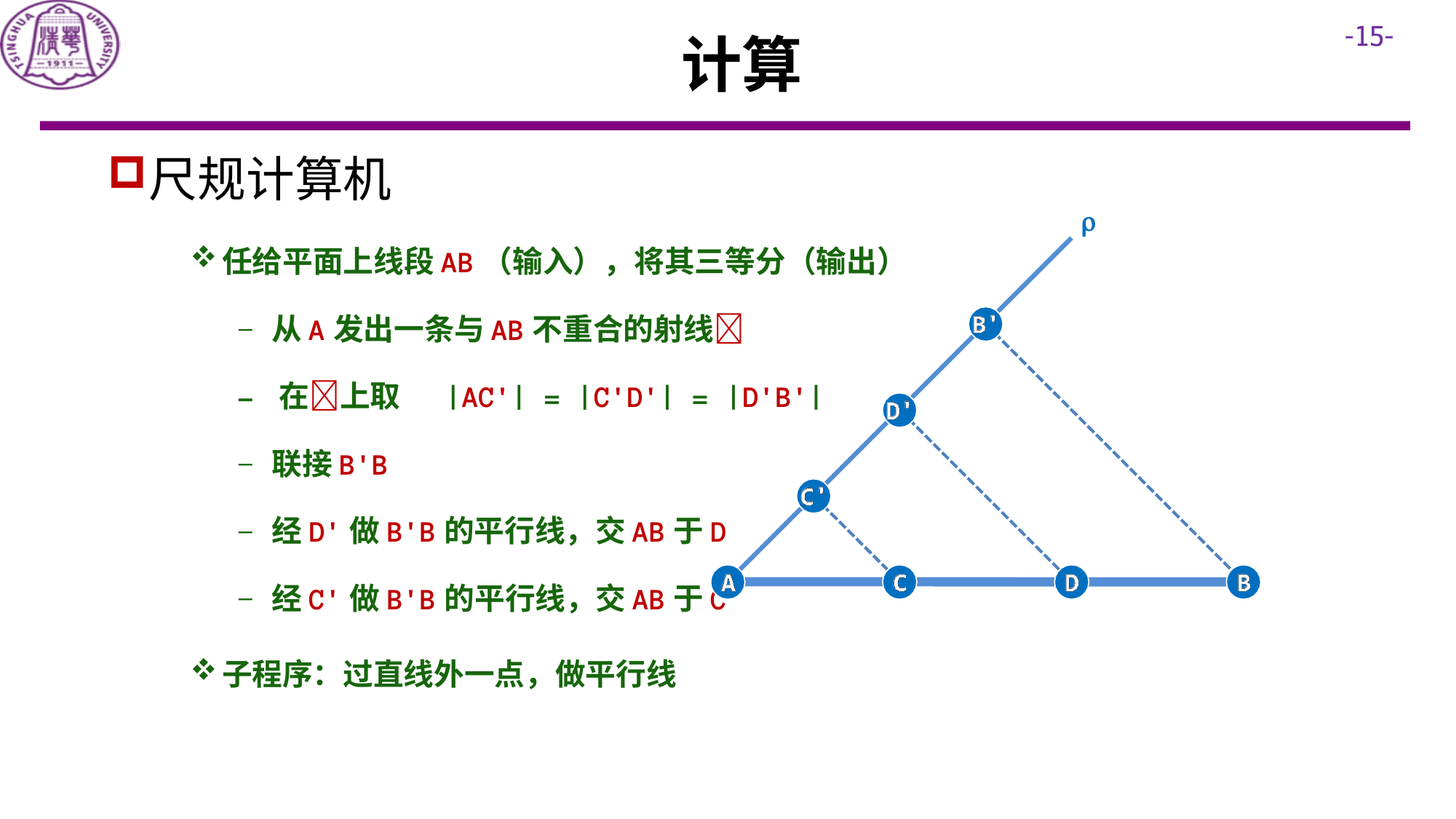

# 计算
尺规计算机
ρ

任给平面上线段AB（输入），将其三等分（输出）
从A发出一条与AB不重合的射线ρ
- 在ρ上取	|AC'| = |C'D'| = |D'B'|
联接B'B
经D'做B'B的平行线，交AB于D
经C'做B'B的平行线，交AB于C

子程序：过直线外一点，做平行线